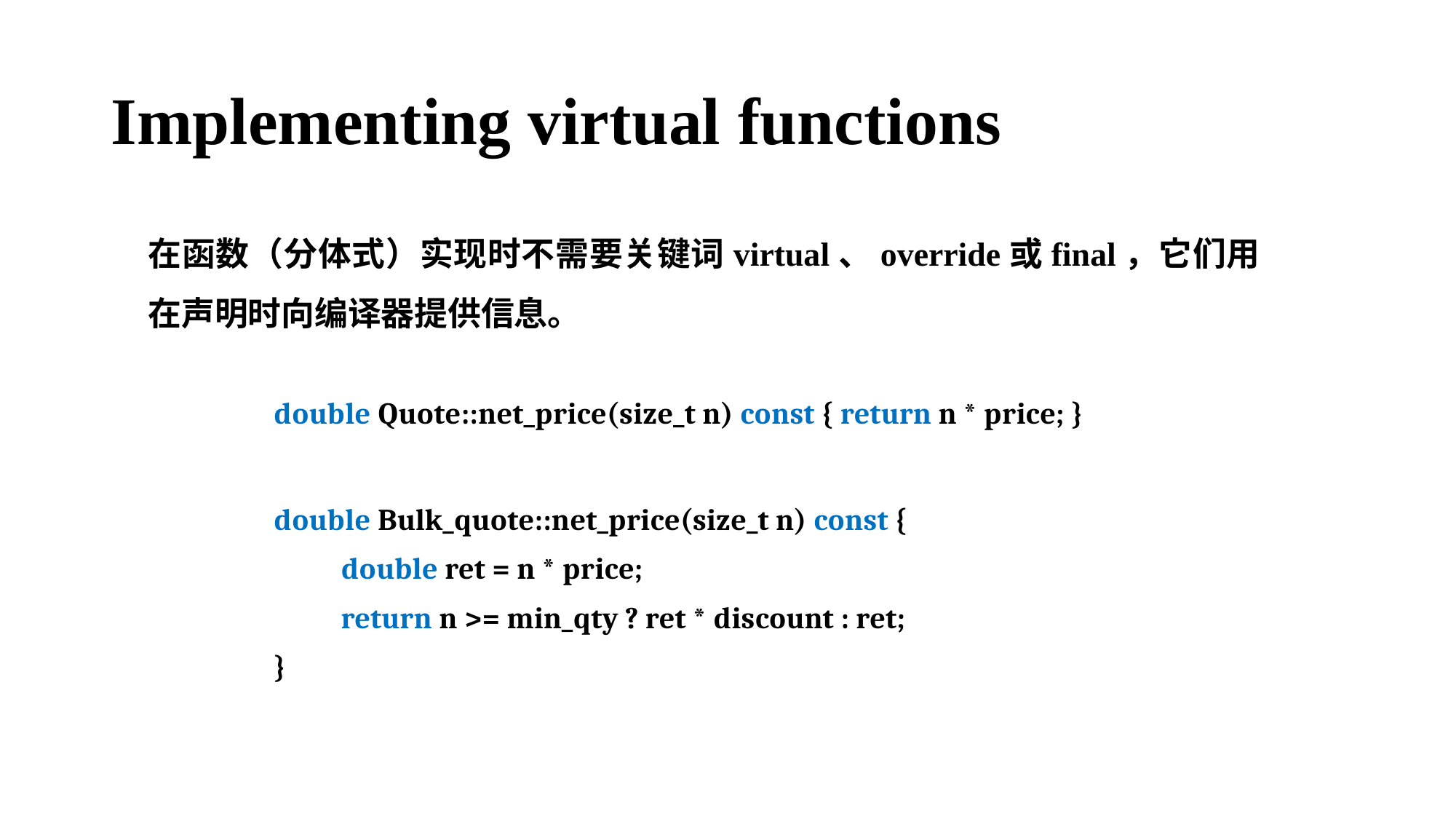

# Implementing virtual functions
在函数（分体式）实现时不需要关键词virtual、override或final，它们用在声明时向编译器提供信息。
double Quote::net_price(size_t n) const { return n * price; }
double Bulk_quote::net_price(size_t n) const {
          double ret = n * price;
          return n >= min_qty ? ret * discount : ret;
}